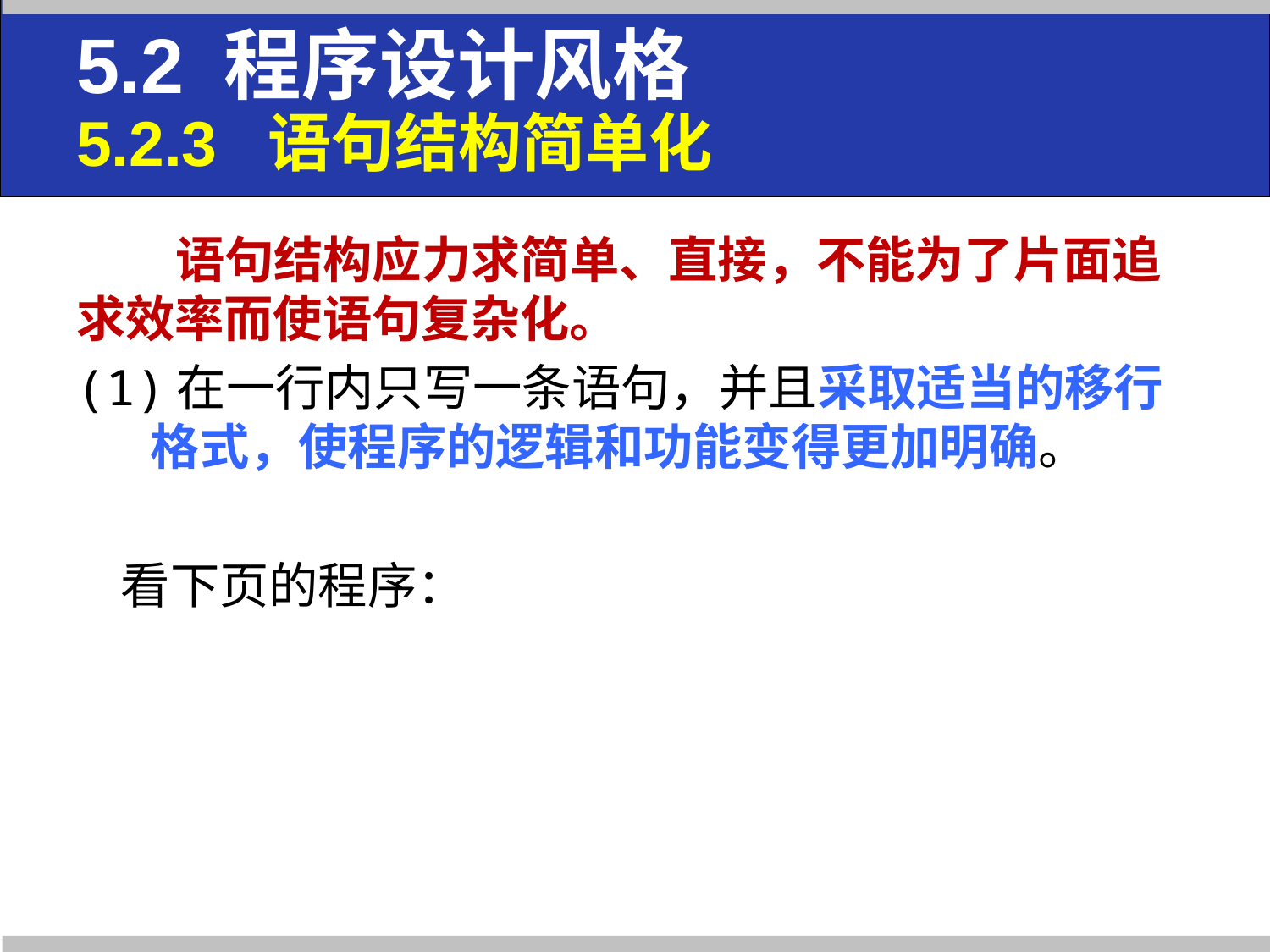

# 5.2 程序设计风格 5.2.3  语句结构简单化
语句结构应力求简单、直接，不能为了片面追求效率而使语句复杂化。
(1)在一行内只写一条语句，并且采取适当的移行格式，使程序的逻辑和功能变得更加明确。

   看下页的程序：
661